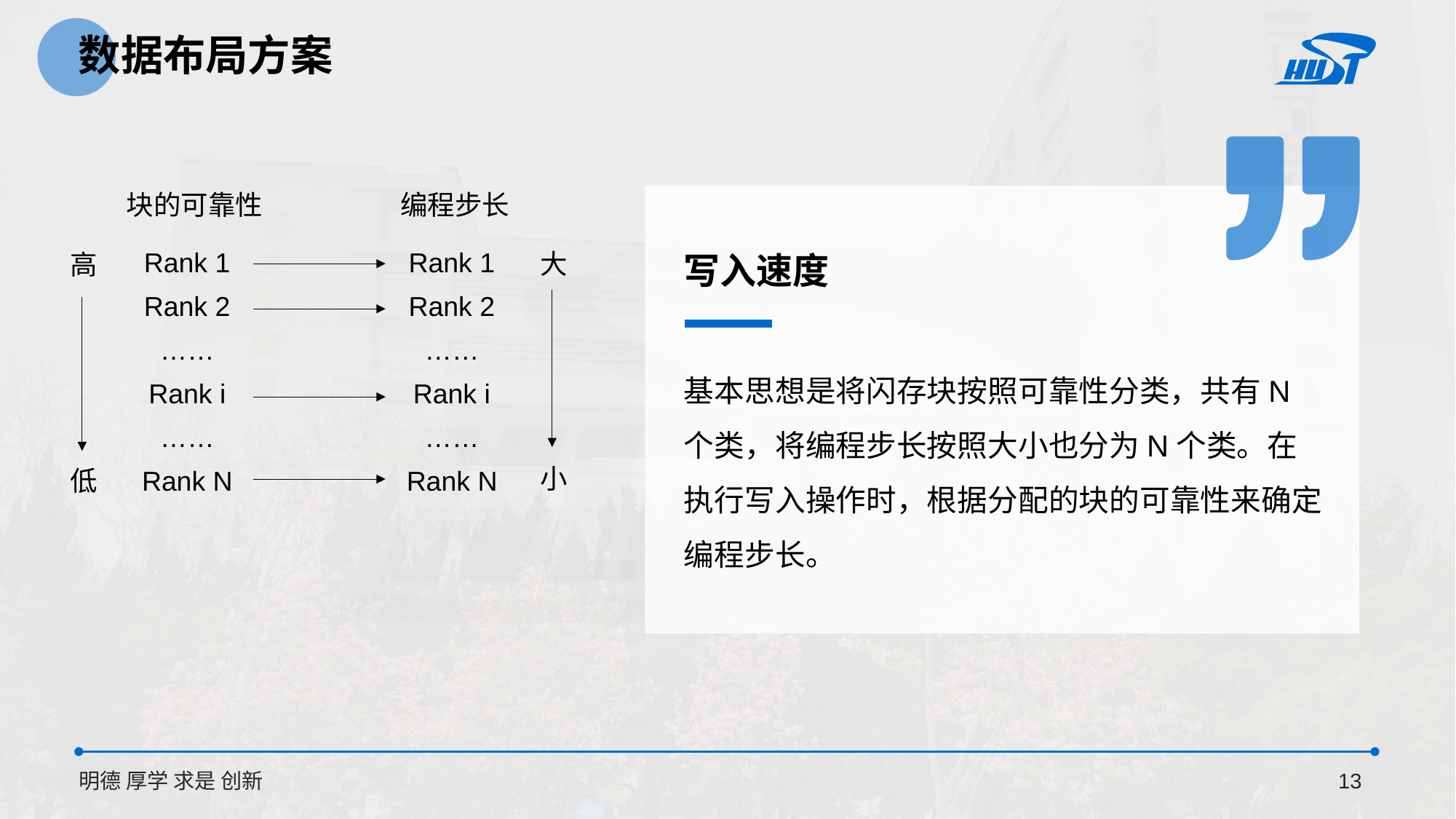

数据布局方案

块的可靠性
编程步长

| Rank 1 |
| --- |
| Rank 2 |
| …… |
| Rank i |
| …… |
| Rank N |
| Rank 1 |
| --- |
| Rank 2 |
| …… |
| Rank i |
| …… |
| Rank N |
大
高
写入速度
基本思想是将闪存块按照可靠性分类，共有N个类，将编程步长按照大小也分为N个类。在执行写入操作时，根据分配的块的可靠性来确定编程步长。
小
低